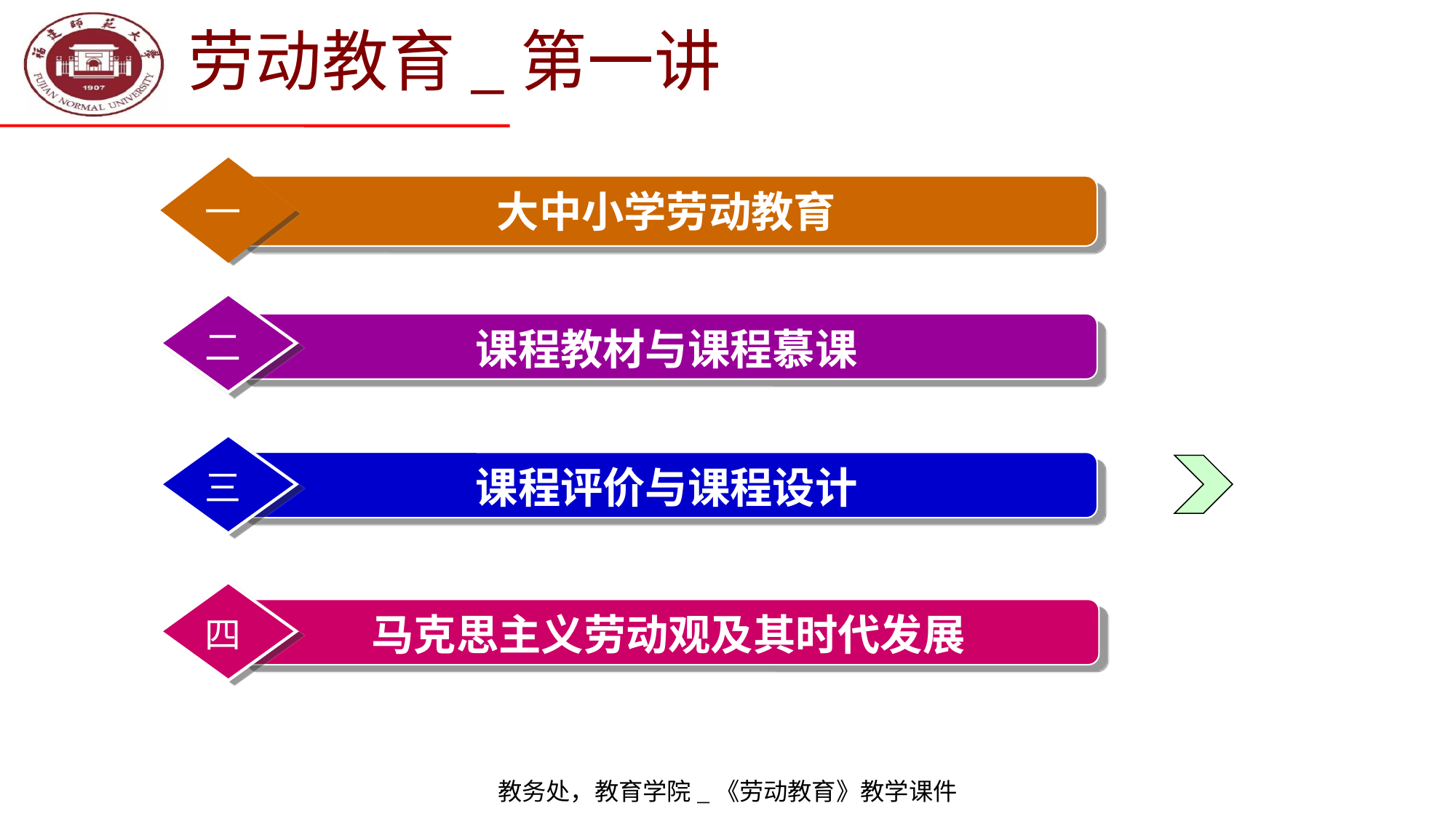

# 劳动教育_第一讲
一
大中小学劳动教育
二
课程教材与课程慕课
三
课程评价与课程设计

四
马克思主义劳动观及其时代发展